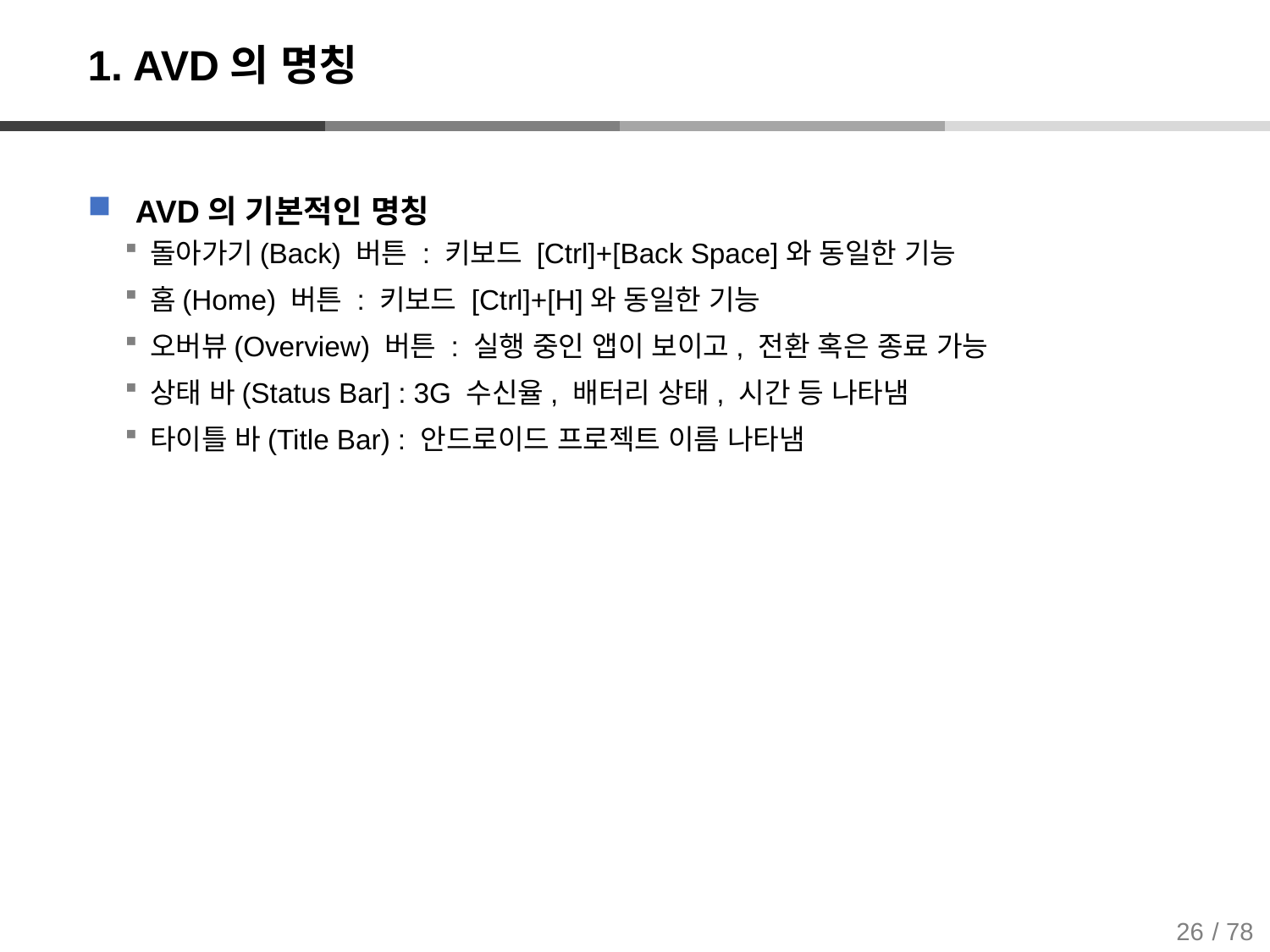

# 1. AVD의 명칭
AVD의 기본적인 명칭
돌아가기(Back) 버튼 : 키보드 [Ctrl]+[Back Space]와 동일한 기능
홈(Home) 버튼 : 키보드 [Ctrl]+[H]와 동일한 기능
오버뷰(Overview) 버튼 : 실행 중인 앱이 보이고, 전환 혹은 종료 가능
상태 바(Status Bar] : 3G 수신율, 배터리 상태, 시간 등 나타냄
타이틀 바(Title Bar) : 안드로이드 프로젝트 이름 나타냄